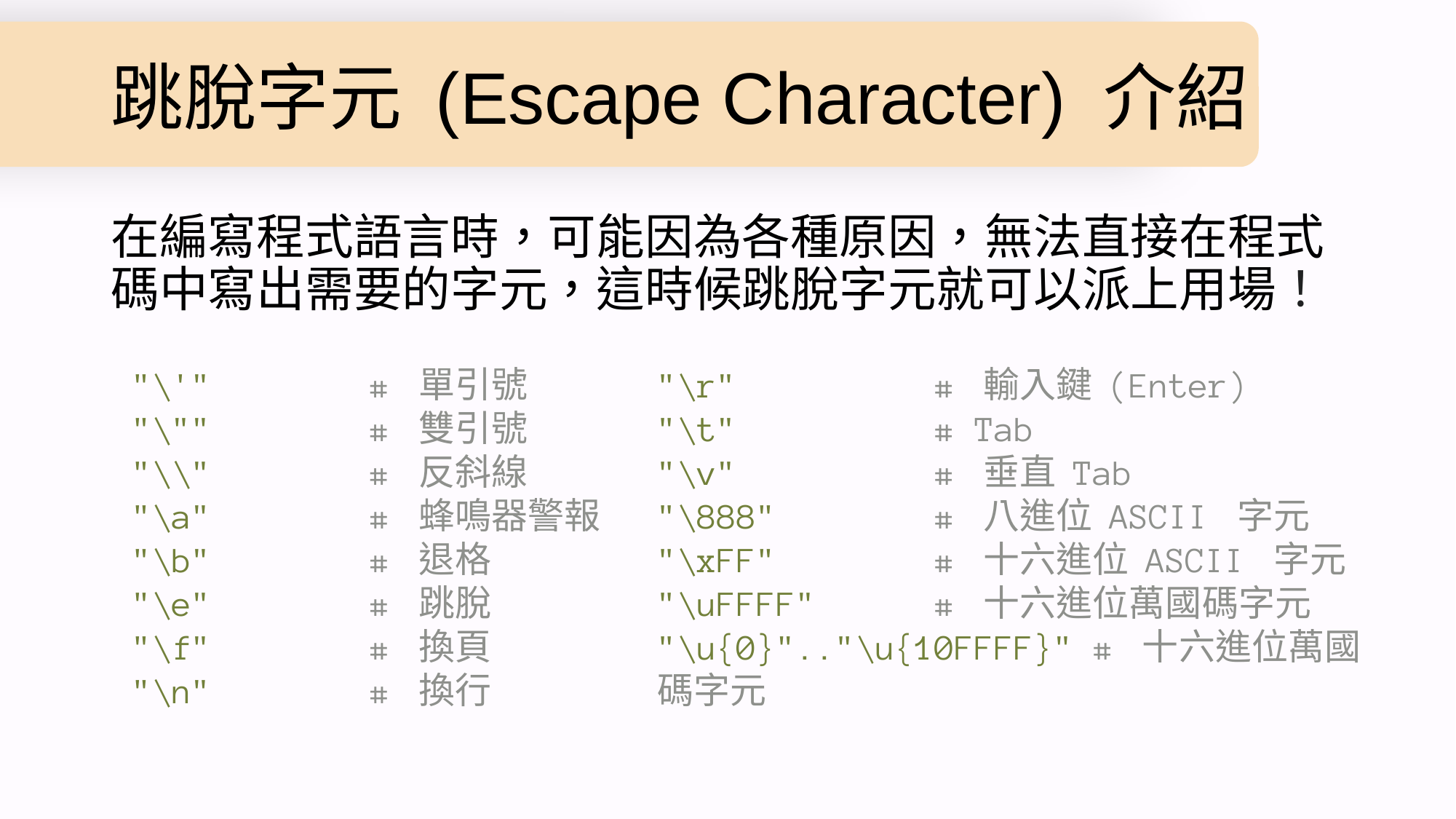

# 跳脫字元 (Escape Character) 介紹
在編寫程式語言時，可能因為各種原因，無法直接在程式碼中寫出需要的字元，這時候跳脫字元就可以派上用場！
"\'"        # 單引號
"\""        # 雙引號
"\\"        # 反斜線
"\a"        # 蜂鳴器警報
"\b"        # 退格
"\e"        # 跳脫
"\f"        # 換頁
"\n"        # 換行
"\r"          # 輸入鍵 (Enter)
"\t"          # Tab
"\v"          # 垂直 Tab
"\888"        # 八進位 ASCII 字元
"\xFF"        # 十六進位 ASCII 字元
"\uFFFF"      # 十六進位萬國碼字元
"\u{0}".."\u{10FFFF}" # 十六進位萬國碼字元